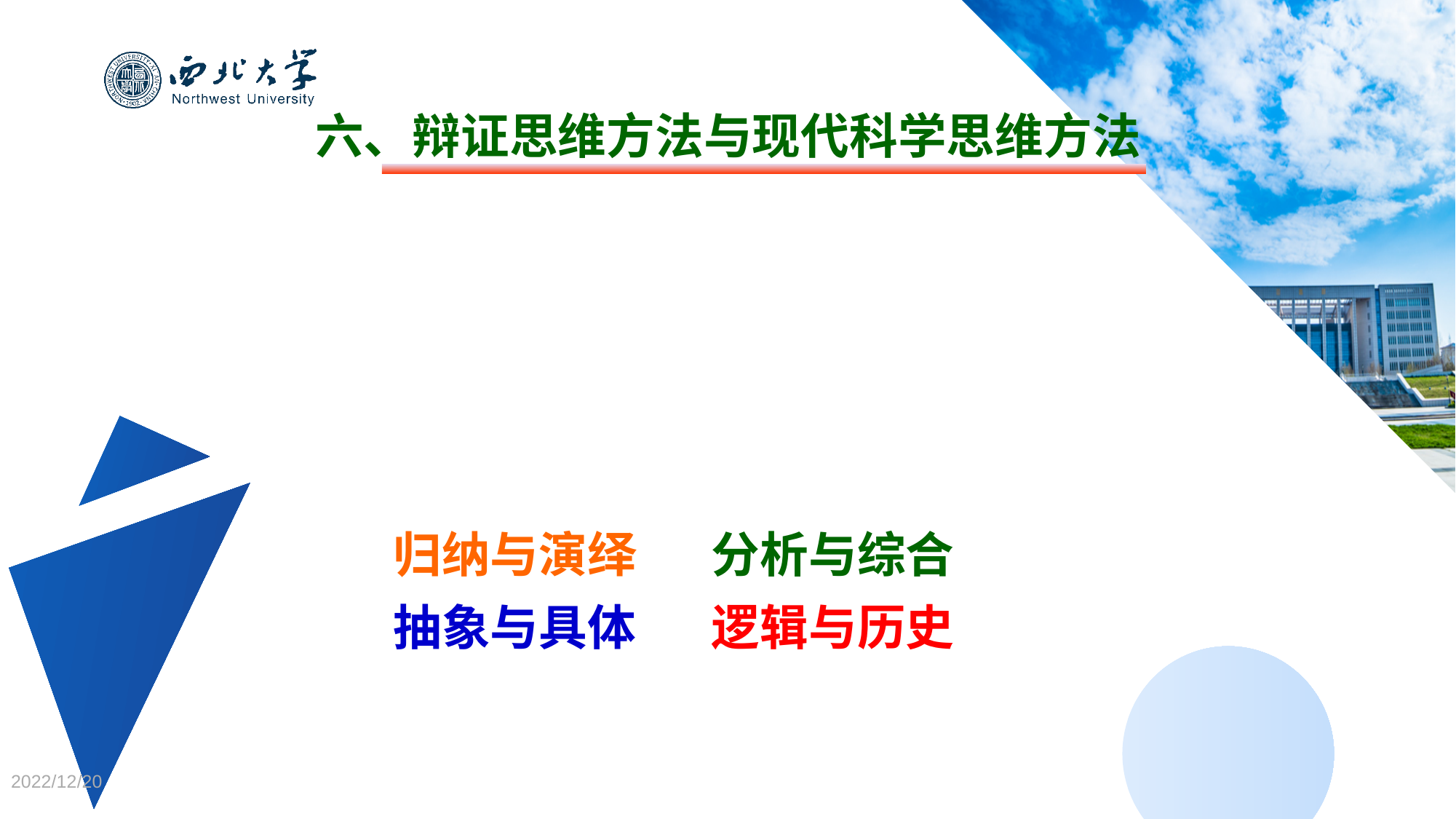

六、辩证思维方法与现代科学思维方法

归纳与演绎
分析与综合
抽象与具体
逻辑与历史
2022/12/20